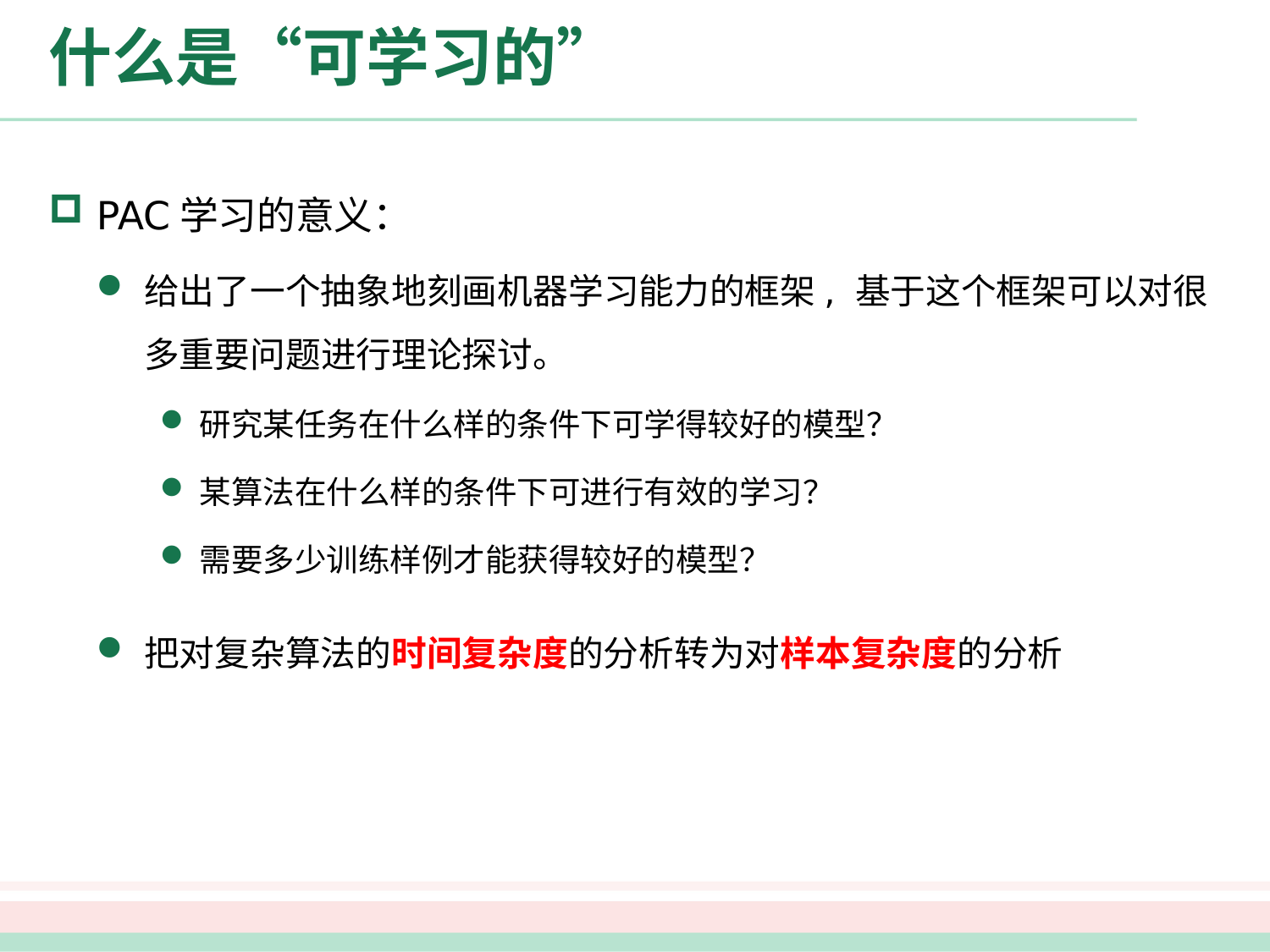

# 什么是“可学习的”
PAC学习的意义：
给出了一个抽象地刻画机器学习能力的框架, 基于这个框架可以对很多重要问题进行理论探讨。
研究某任务在什么样的条件下可学得较好的模型？
某算法在什么样的条件下可进行有效的学习？
需要多少训练样例才能获得较好的模型？
把对复杂算法的时间复杂度的分析转为对样本复杂度的分析